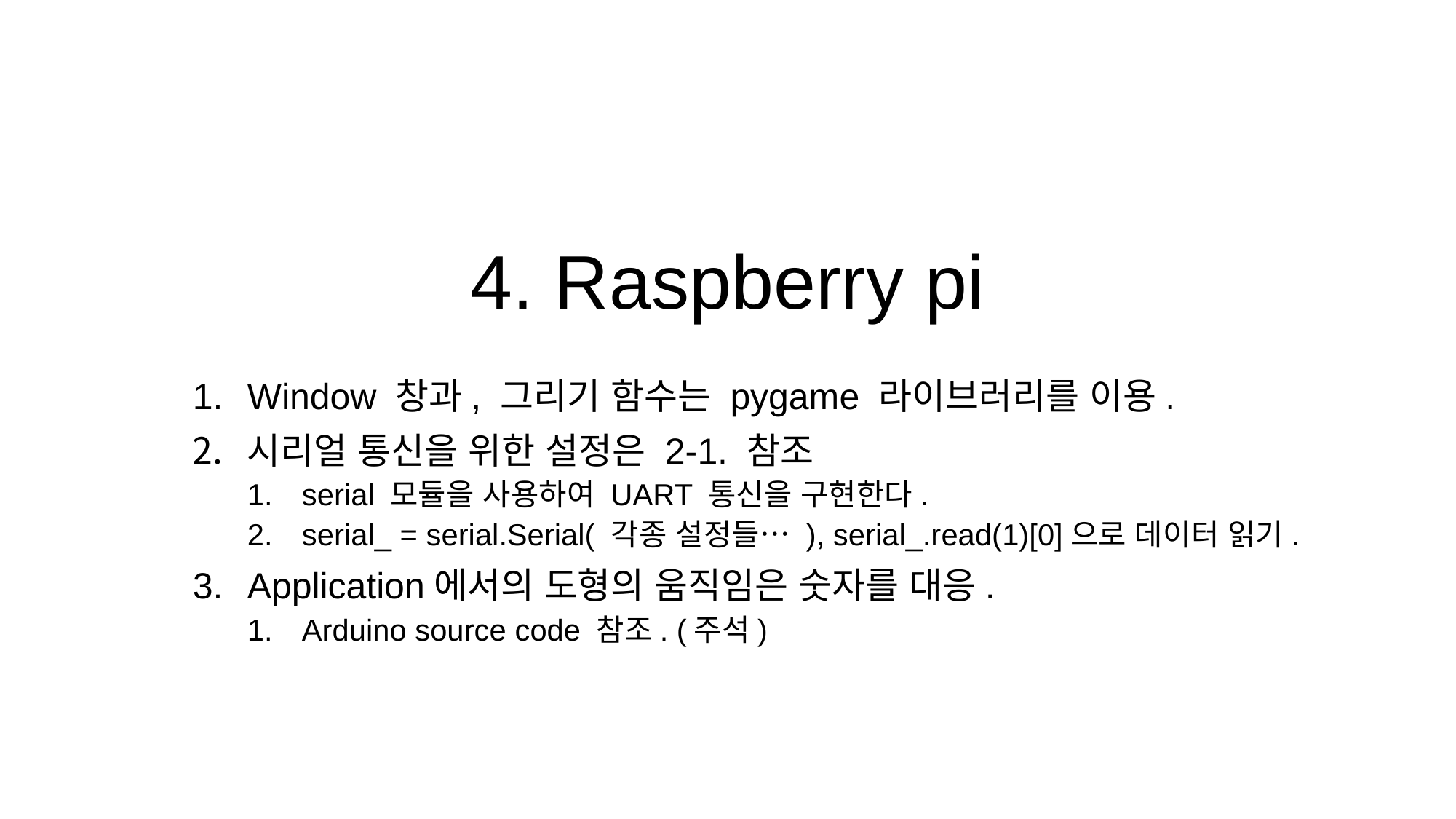

# 4. Raspberry pi
Window 창과, 그리기 함수는 pygame 라이브러리를 이용.
시리얼 통신을 위한 설정은 2-1. 참조
serial 모듈을 사용하여 UART 통신을 구현한다.
serial_ = serial.Serial( 각종 설정들… ), serial_.read(1)[0]으로 데이터 읽기.
Application에서의 도형의 움직임은 숫자를 대응.
Arduino source code 참조. (주석)